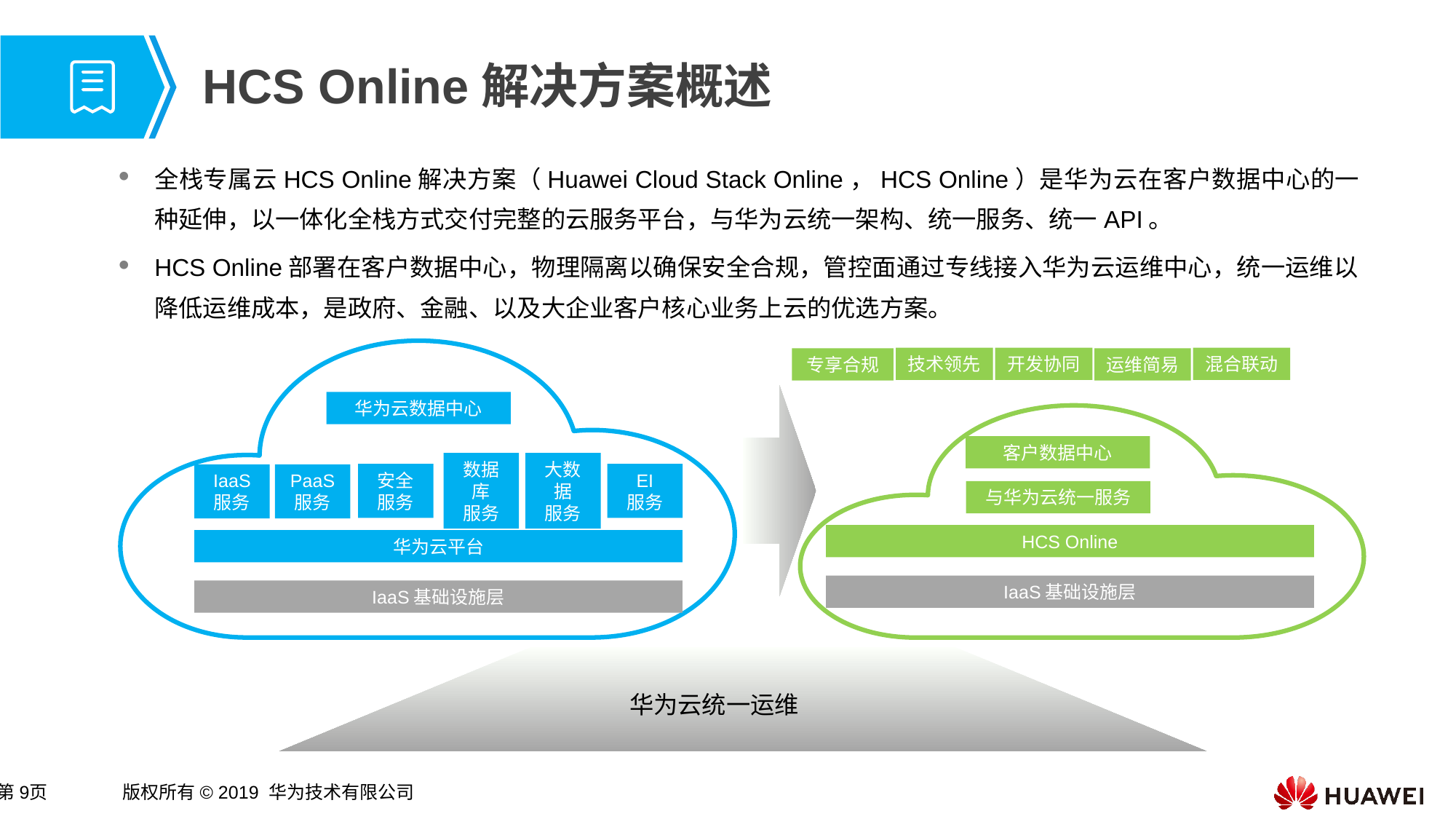

# HCS Online解决方案概述

全栈专属云HCS Online解决方案（Huawei Cloud Stack Online，HCS Online）是华为云在客户数据中心的一种延伸，以一体化全栈方式交付完整的云服务平台，与华为云统一架构、统一服务、统一API。
HCS Online部署在客户数据中心，物理隔离以确保安全合规，管控面通过专线接入华为云运维中心，统一运维以降低运维成本，是政府、金融、以及大企业客户核心业务上云的优选方案。
服务模式云

技术领先
开发协同
混合联动
专享合规
运维简易

华为云数据中心

客户数据中心
EI
服务
安全
服务
数据库
服务
大数据
服务
IaaS
服务
PaaS
服务
与华为云统一服务
HCS Online
华为云平台
IaaS基础设施层
IaaS基础设施层

信息基础设施云化
华为云统一运维